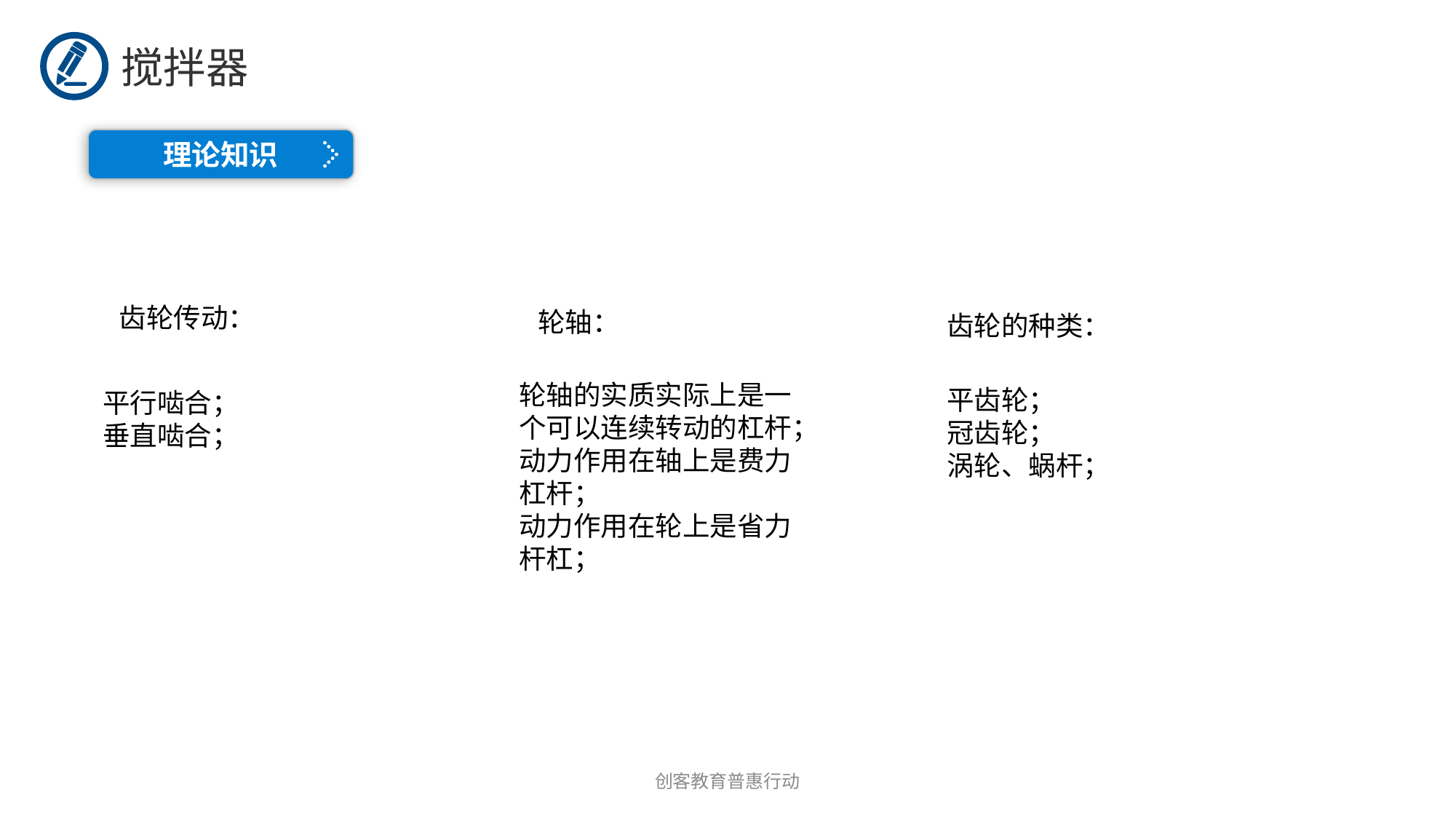

搅拌器

理论知识

齿轮传动：
轮轴：
齿轮的种类：
轮轴的实质实际上是一个可以连续转动的杠杆；
动力作用在轴上是费力杠杆；
动力作用在轮上是省力杆杠；
平齿轮；
冠齿轮；
涡轮、蜗杆；
平行啮合；
垂直啮合；
创客教育普惠行动